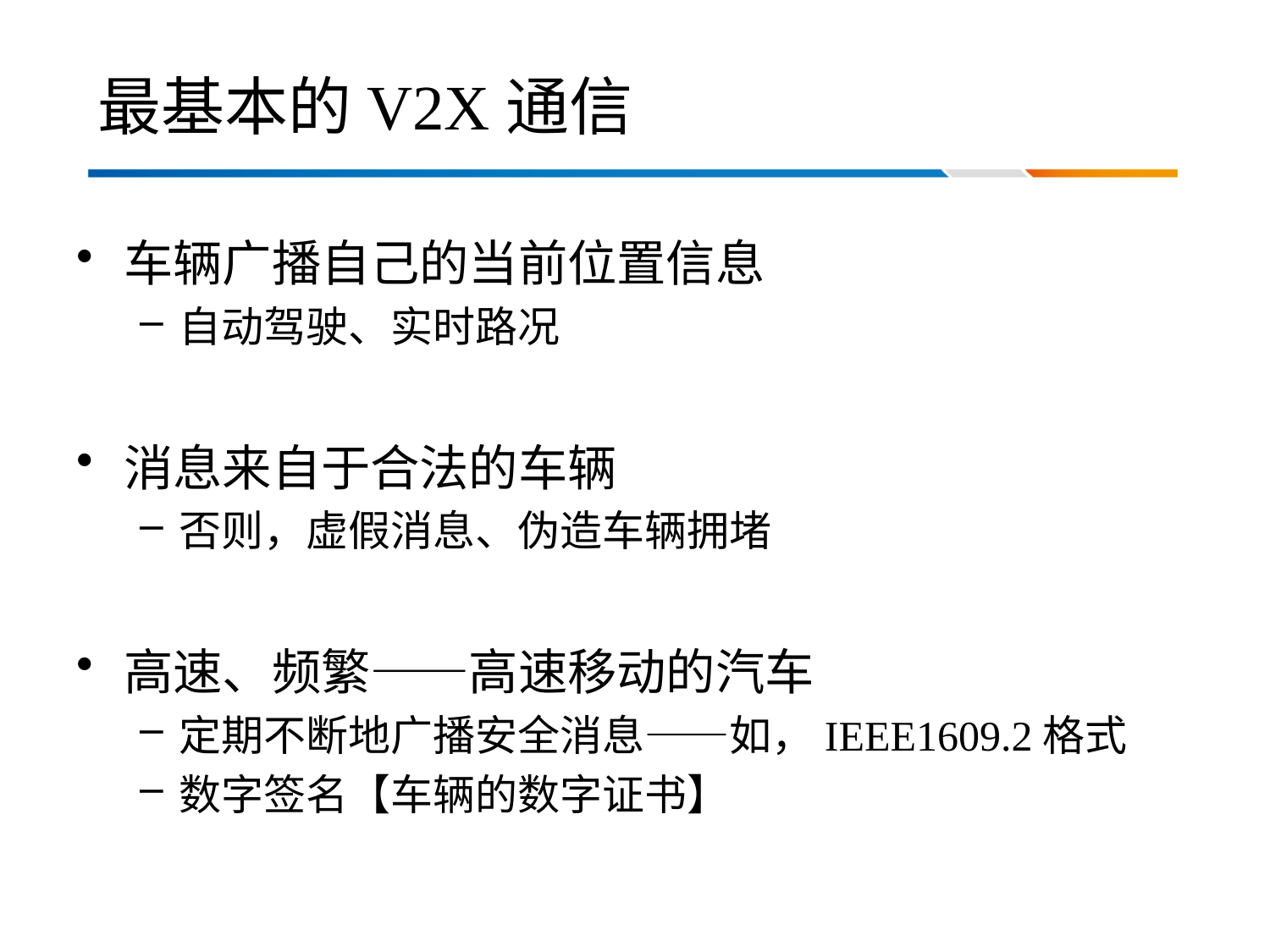

# 最基本的V2X通信
车辆广播自己的当前位置信息
自动驾驶、实时路况

消息来自于合法的车辆
否则，虚假消息、伪造车辆拥堵

高速、频繁——高速移动的汽车
定期不断地广播安全消息——如，IEEE1609.2格式
数字签名【车辆的数字证书】